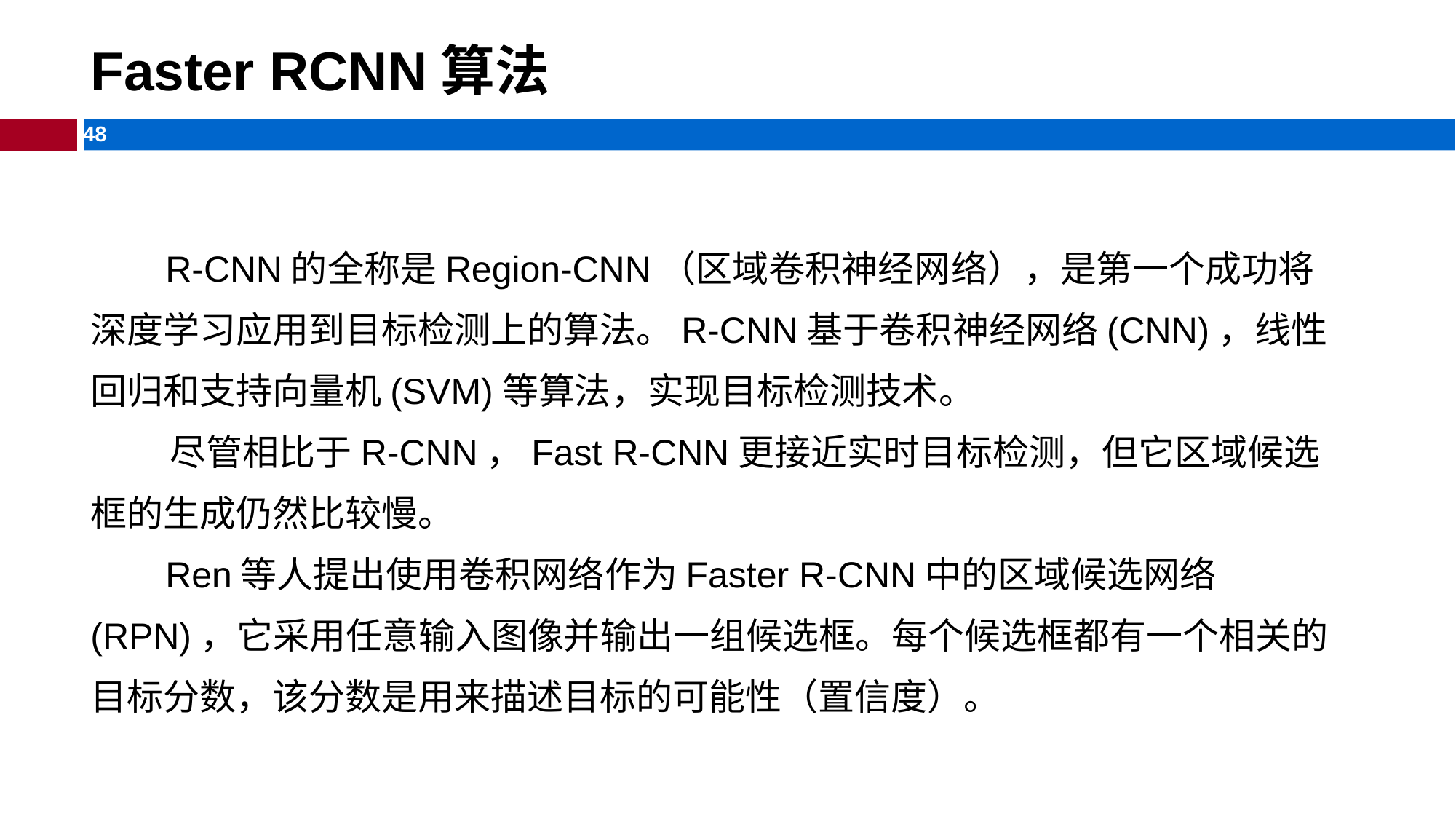

Faster RCNN算法
  R-CNN的全称是Region-CNN（区域卷积神经网络），是第一个成功将深度学习应用到目标检测上的算法。R-CNN基于卷积神经网络(CNN)，线性回归和支持向量机(SVM)等算法，实现目标检测技术。
  尽管相比于R-CNN，Fast R-CNN更接近实时目标检测，但它区域候选框的生成仍然比较慢。
  Ren等人提出使用卷积网络作为Faster R-CNN中的区域候选网络(RPN)，它采用任意输入图像并输出一组候选框。每个候选框都有一个相关的目标分数，该分数是用来描述目标的可能性（置信度）。